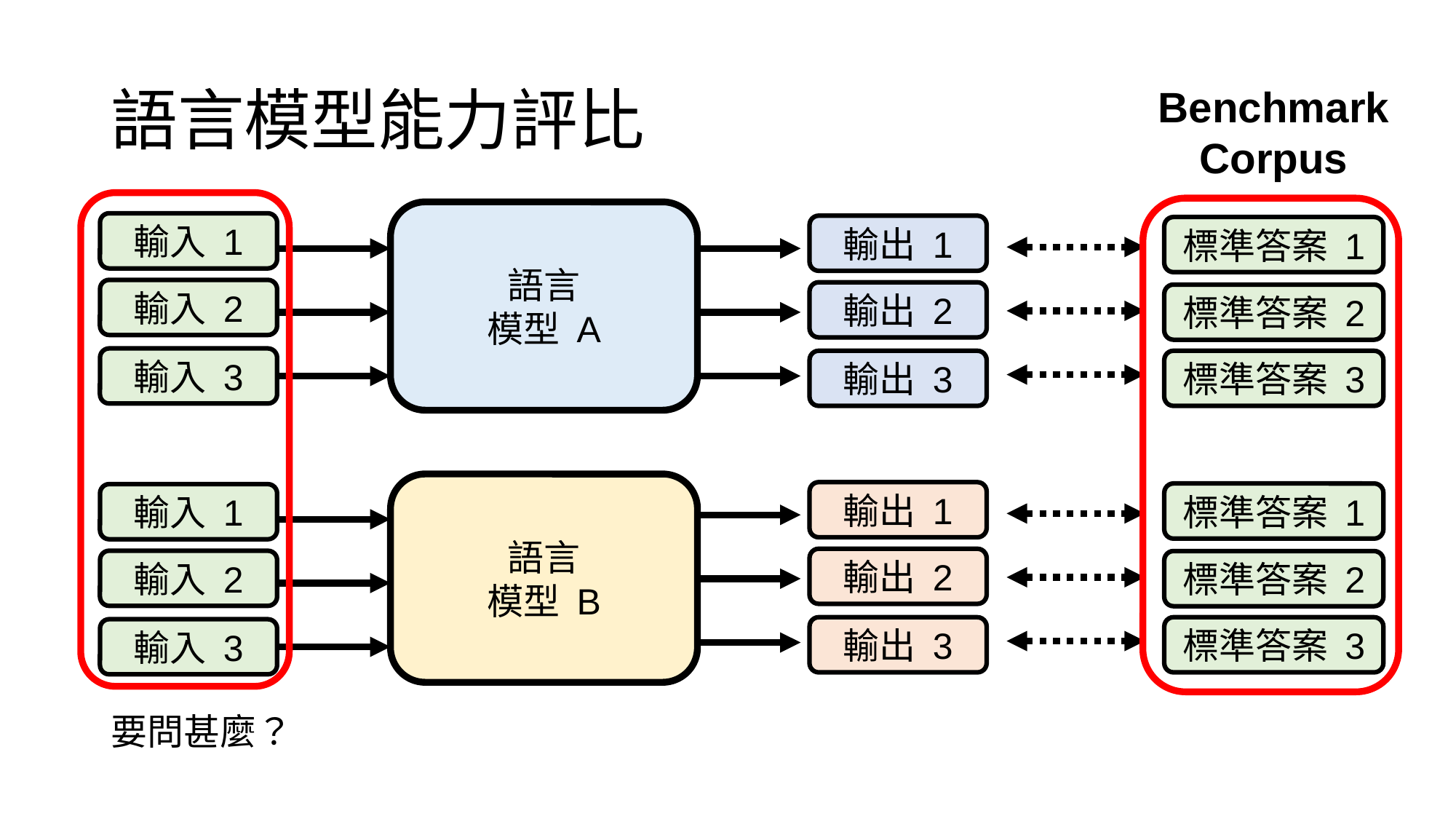

# 語言模型能力評比
Benchmark
Corpus

語言
模型 A
輸入 1
輸出 1
標準答案 1
輸入 2
輸出 2
標準答案 2
輸入 3
輸出 3
標準答案 3
語言
模型 B
輸出 1
標準答案 1
輸入 1
輸出 2
輸入 2
標準答案 2
輸出 3
標準答案 3
輸入 3
要問甚麼？